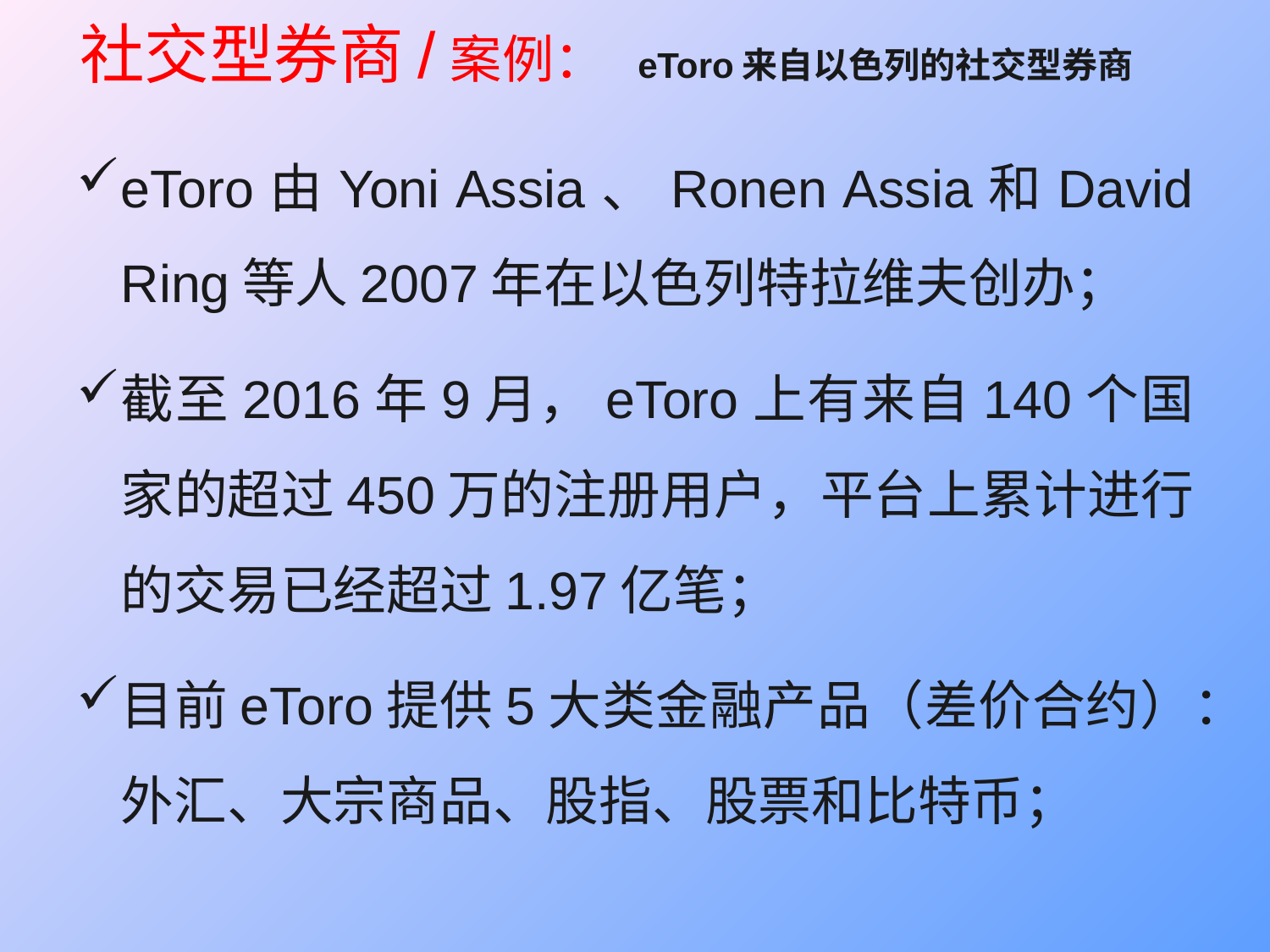

# 社交型券商/案例： eToro来自以色列的社交型券商
eToro由Yoni Assia、Ronen Assia和David Ring等人2007年在以色列特拉维夫创办；
截至2016年9月，eToro上有来自140个国家的超过450万的注册用户，平台上累计进行的交易已经超过1.97亿笔；
目前eToro提供5大类金融产品（差价合约）：外汇、大宗商品、股指、股票和比特币；